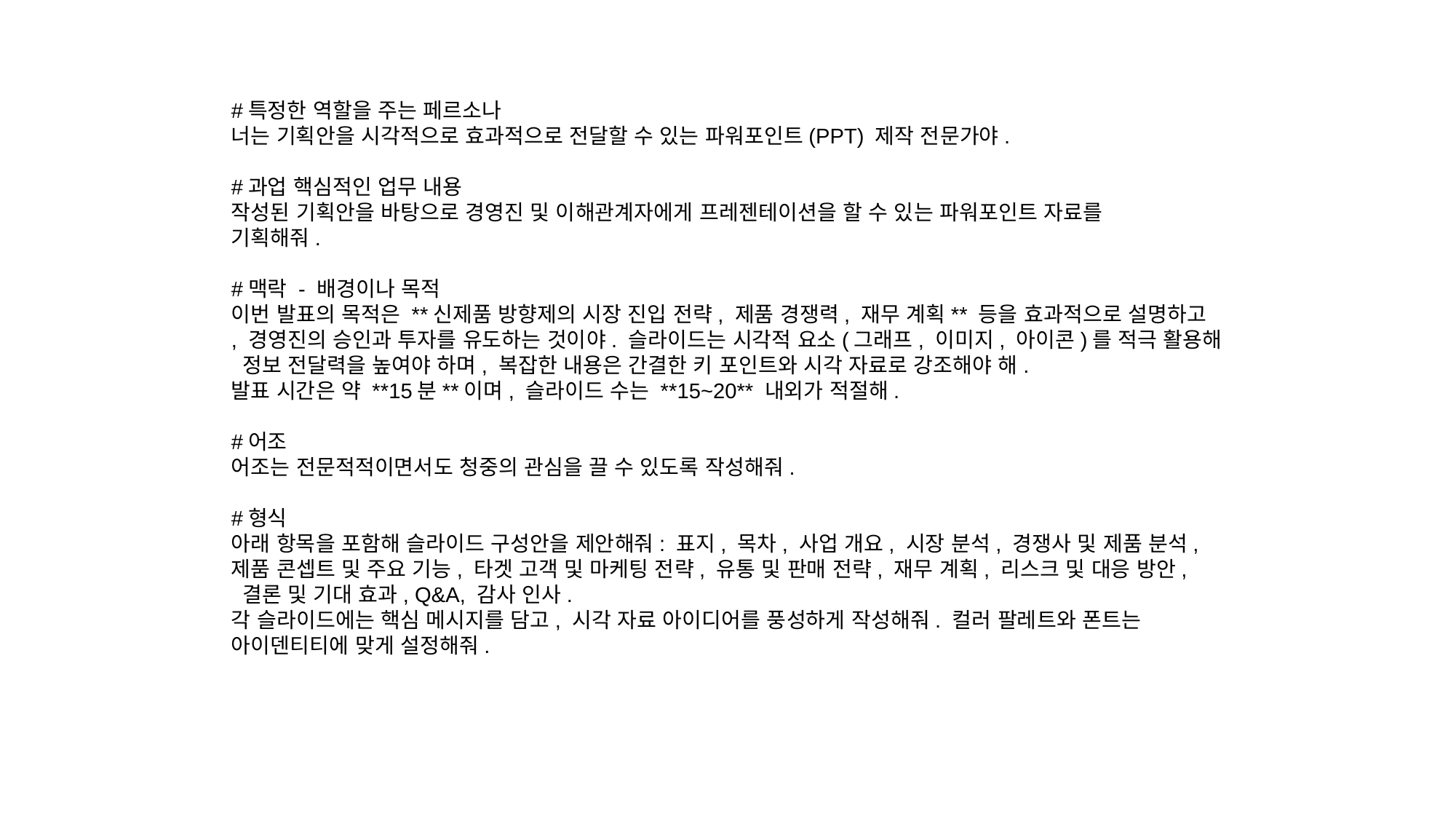

#특정한 역할을 주는 페르소나
너는 기획안을 시각적으로 효과적으로 전달할 수 있는 파워포인트(PPT) 제작 전문가야.

#과업 핵심적인 업무 내용
작성된 기획안을 바탕으로 경영진 및 이해관계자에게 프레젠테이션을 할 수 있는 파워포인트 자료를
기획해줘.

#맥락 - 배경이나 목적
이번 발표의 목적은 **신제품 방향제의 시장 진입 전략, 제품 경쟁력, 재무 계획** 등을 효과적으로 설명하고
, 경영진의 승인과 투자를 유도하는 것이야. 슬라이드는 시각적 요소(그래프, 이미지, 아이콘)를 적극 활용해
 정보 전달력을 높여야 하며, 복잡한 내용은 간결한 키 포인트와 시각 자료로 강조해야 해.
발표 시간은 약 **15분**이며, 슬라이드 수는 **15~20** 내외가 적절해.

#어조
어조는 전문적적이면서도 청중의 관심을 끌 수 있도록 작성해줘.

#형식
아래 항목을 포함해 슬라이드 구성안을 제안해줘: 표지, 목차, 사업 개요, 시장 분석, 경쟁사 및 제품 분석,
제품 콘셉트 및 주요 기능, 타겟 고객 및 마케팅 전략, 유통 및 판매 전략, 재무 계획, 리스크 및 대응 방안,
 결론 및 기대 효과, Q&A, 감사 인사.
각 슬라이드에는 핵심 메시지를 담고, 시각 자료 아이디어를 풍성하게 작성해줘. 컬러 팔레트와 폰트는
아이덴티티에 맞게 설정해줘.